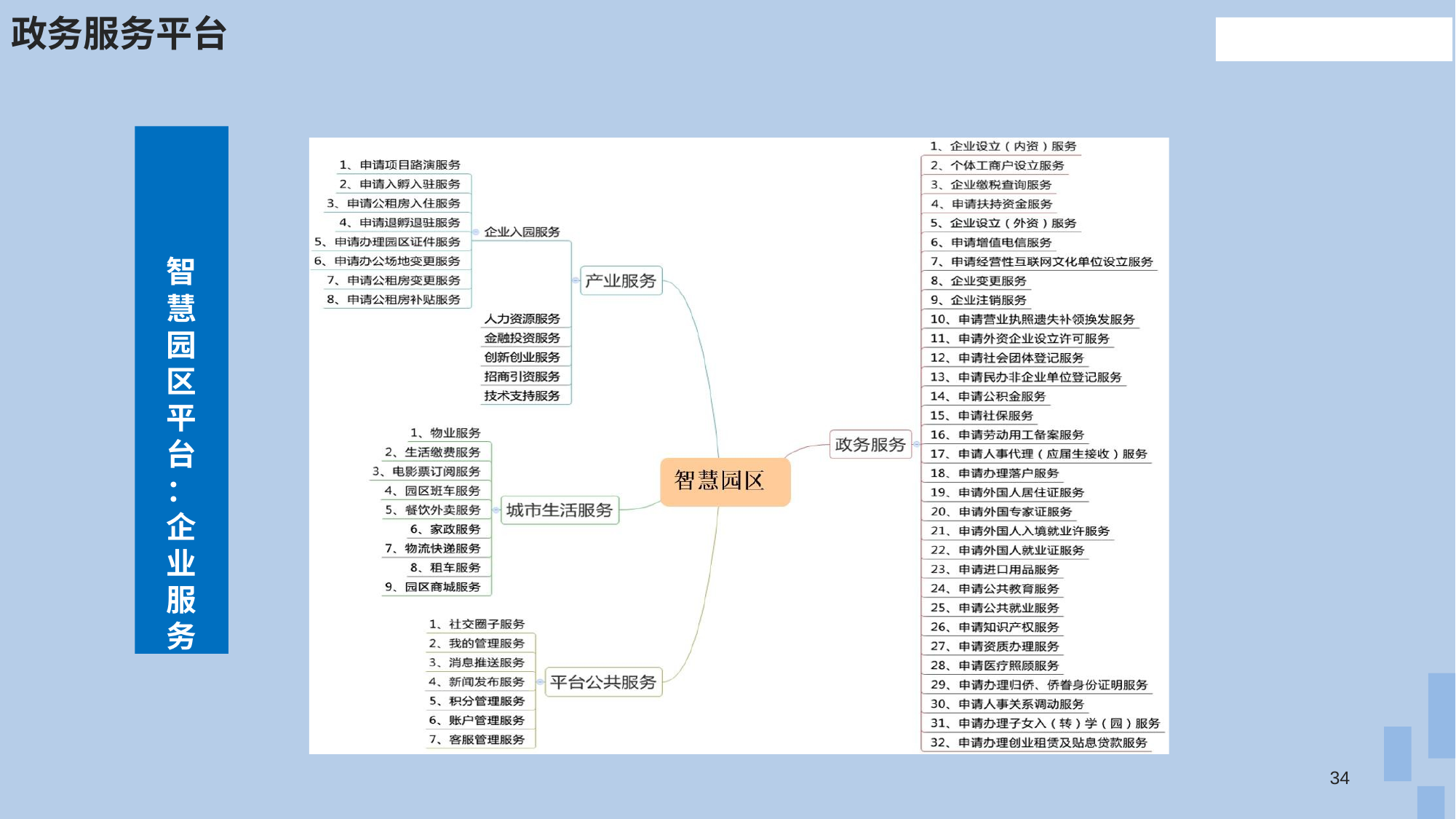

# 政务服务平台

智 慧 园 区 平 台
： 企 业 服 务

34